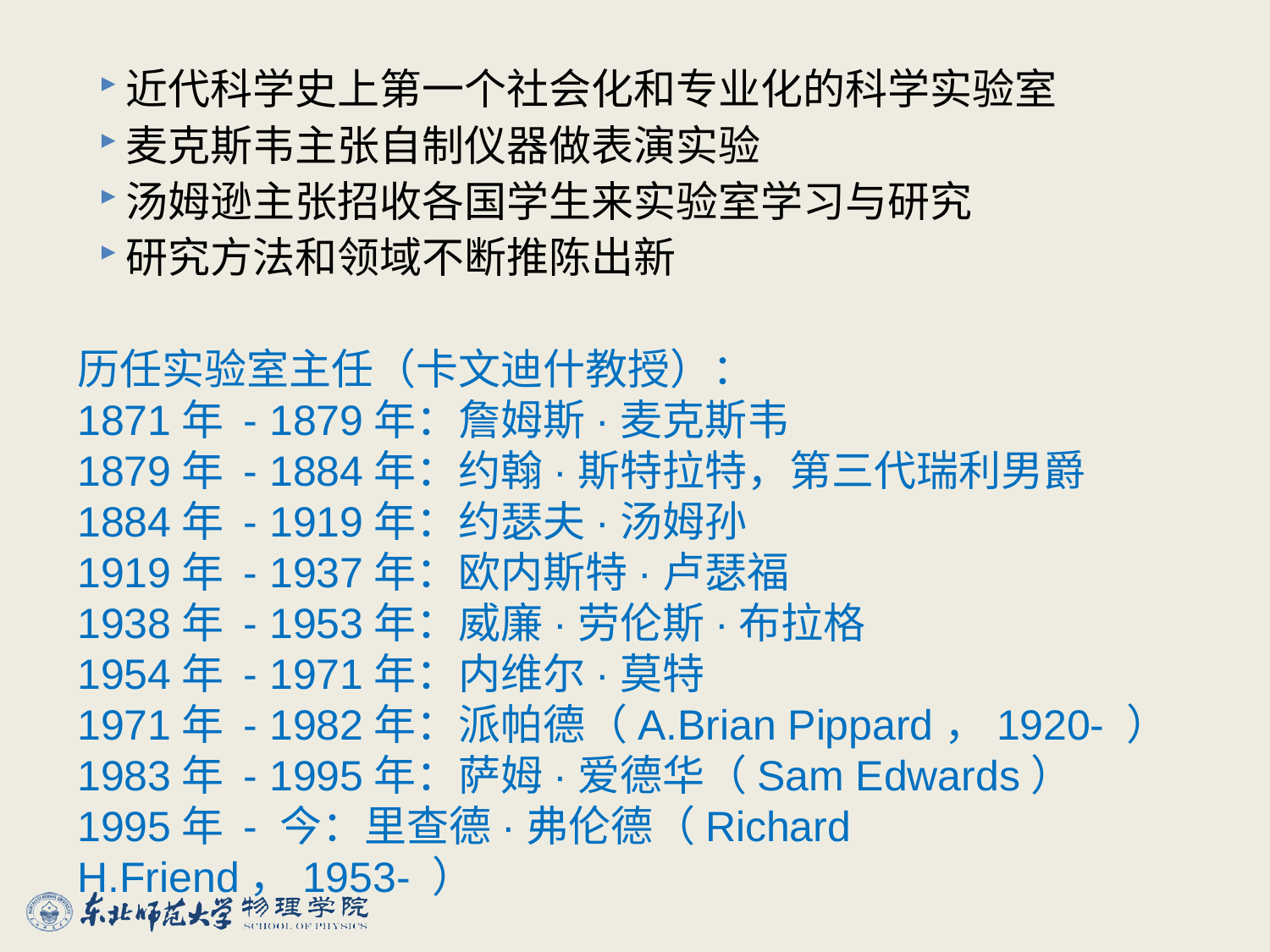

近代科学史上第一个社会化和专业化的科学实验室
麦克斯韦主张自制仪器做表演实验
汤姆逊主张招收各国学生来实验室学习与研究
研究方法和领域不断推陈出新
历任实验室主任（卡文迪什教授）：
1871年 - 1879年：詹姆斯·麦克斯韦
1879年 - 1884年：约翰·斯特拉特，第三代瑞利男爵
1884年 - 1919年：约瑟夫·汤姆孙
1919年 - 1937年：欧内斯特·卢瑟福
1938年 - 1953年：威廉·劳伦斯·布拉格
1954年 - 1971年：内维尔·莫特
1971年 - 1982年：派帕德（A.Brian Pippard，1920- ）
1983年 - 1995年：萨姆·爱德华（Sam Edwards）
1995年 - 今：里查德·弗伦德（Richard H.Friend，1953- ）